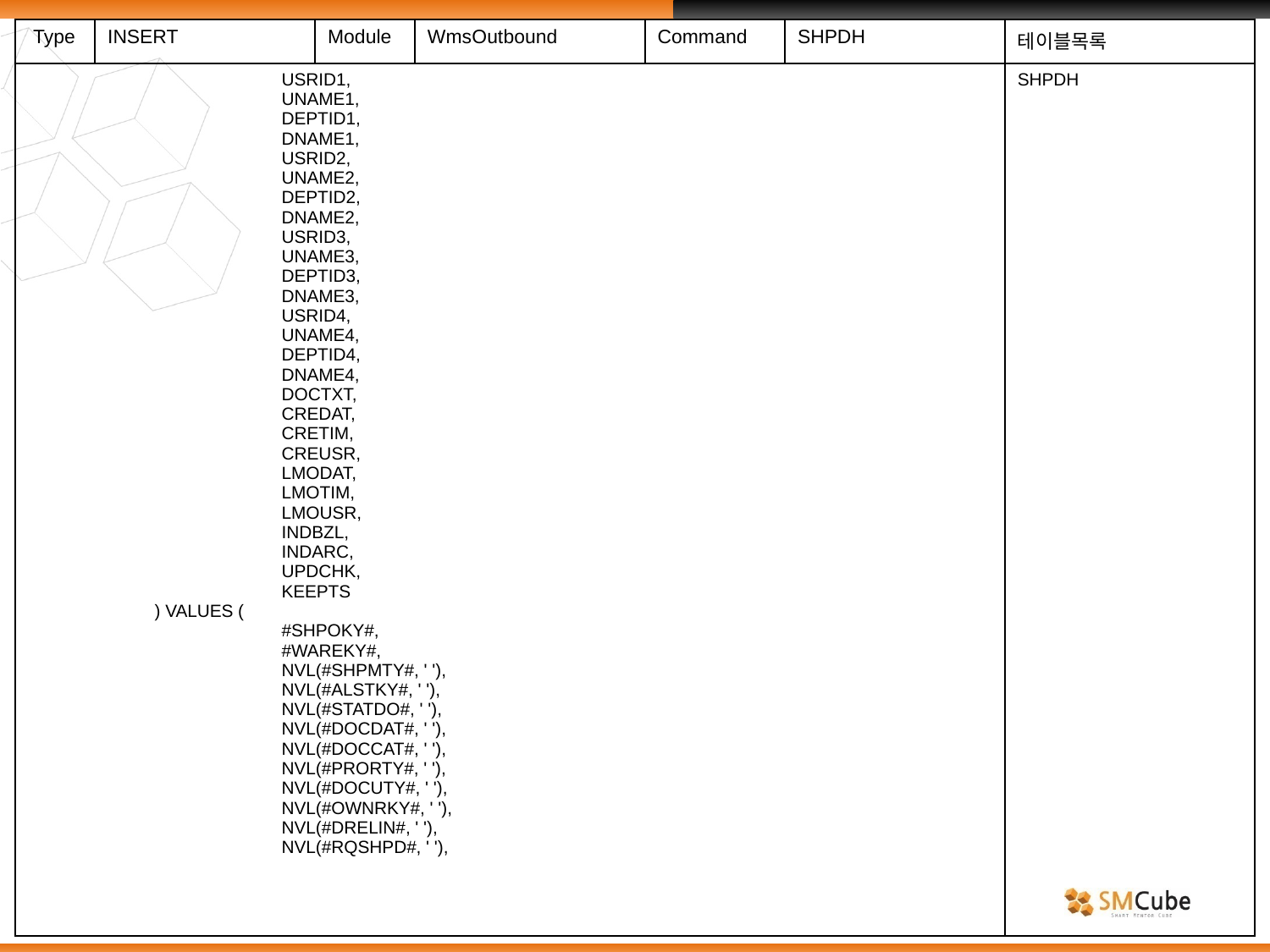

| Type | INSERT | Module | WmsOutbound | Command | SHPDH | 테이블목록 |
| --- | --- | --- | --- | --- | --- | --- |
| USRID1, UNAME1, DEPTID1, DNAME1, USRID2, UNAME2, DEPTID2, DNAME2, USRID3, UNAME3, DEPTID3, DNAME3, USRID4, UNAME4, DEPTID4, DNAME4, DOCTXT, CREDAT, CRETIM, CREUSR, LMODAT, LMOTIM, LMOUSR, INDBZL, INDARC, UPDCHK, KEEPTS ) VALUES ( #SHPOKY#, #WAREKY#, NVL(#SHPMTY#, ' '), NVL(#ALSTKY#, ' '), NVL(#STATDO#, ' '), NVL(#DOCDAT#, ' '), NVL(#DOCCAT#, ' '), NVL(#PRORTY#, ' '), NVL(#DOCUTY#, ' '), NVL(#OWNRKY#, ' '), NVL(#DRELIN#, ' '), NVL(#RQSHPD#, ' '), |  |  |  |  |  | SHPDH |